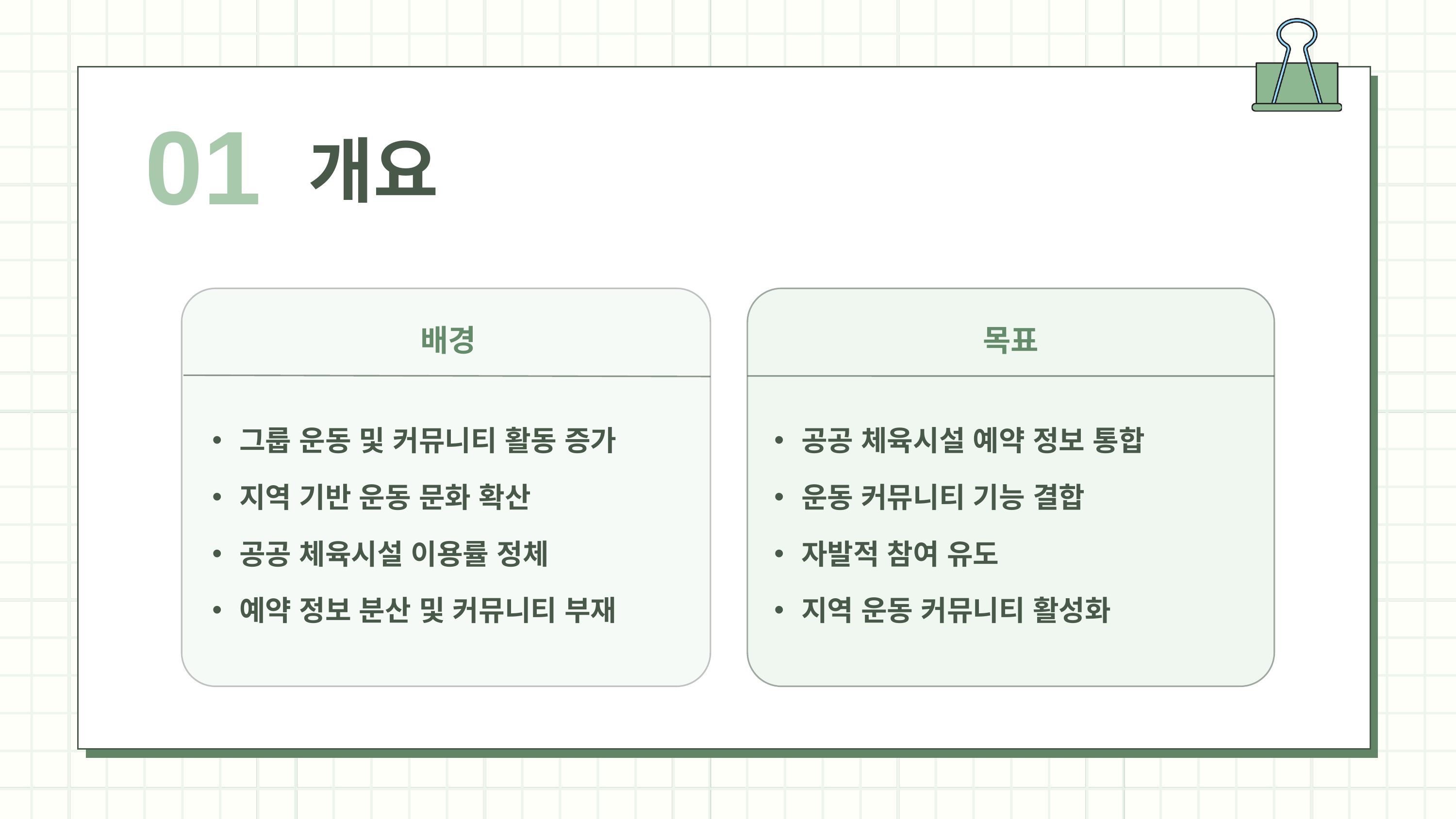

01
개요

배경
목표

그룹 운동 및 커뮤니티 활동 증가
지역 기반 운동 문화 확산
공공 체육시설 이용률 정체
예약 정보 분산 및 커뮤니티 부재
공공 체육시설 예약 정보 통합
운동 커뮤니티 기능 결합
자발적 참여 유도
지역 운동 커뮤니티 활성화